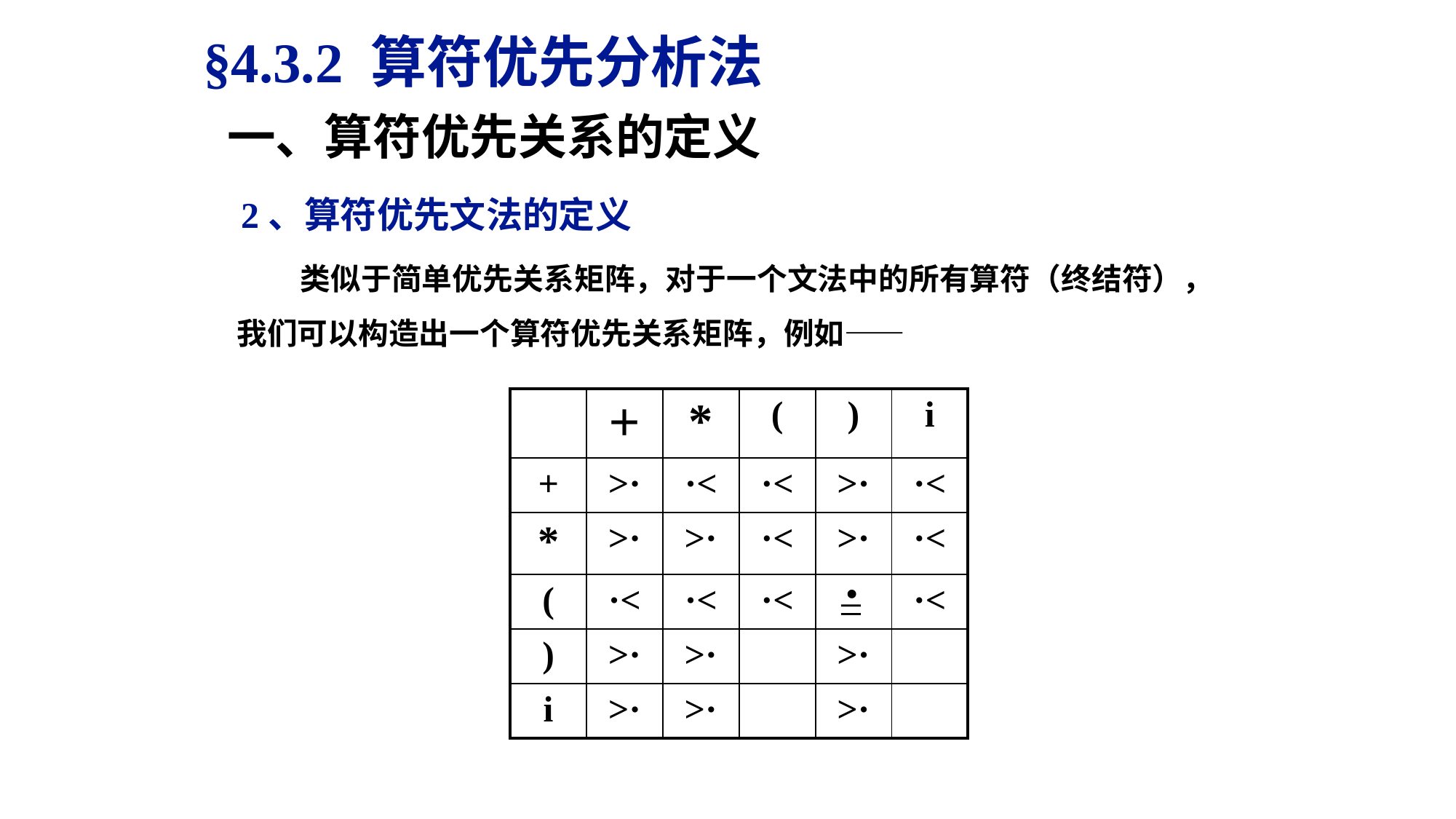

§4.3.2 算符优先分析法
一、算符优先关系的定义
2、算符优先文法的定义
        类似于简单优先关系矩阵，对于一个文法中的所有算符（终结符），我们可以构造出一个算符优先关系矩阵，例如——
|  | ＋ | \* | ( | ) | i |
| --- | --- | --- | --- | --- | --- |
| + | >· | ·< | ·< | >· | ·< |
| \* | >· | >· | ·< | >· | ·< |
| ( | ·< | ·< | ·< |  | ·< |
| ) | >· | >· |  | >· |  |
| i | >· | >· |  | >· |  |
·
=